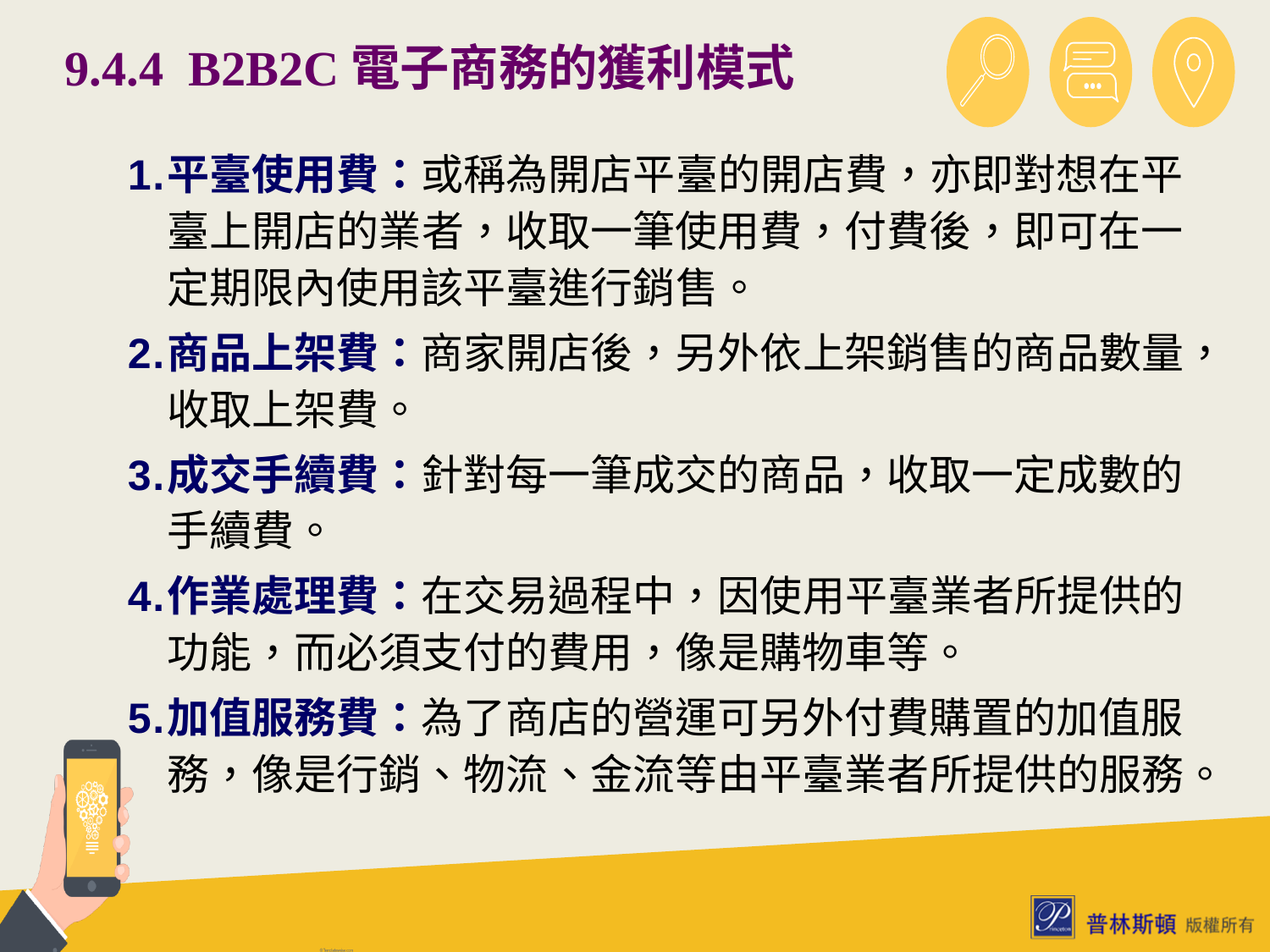

# 9.4.4  B2B2C電子商務的獲利模式
平臺使用費：或稱為開店平臺的開店費，亦即對想在平臺上開店的業者，收取一筆使用費，付費後，即可在一定期限內使用該平臺進行銷售。
商品上架費：商家開店後，另外依上架銷售的商品數量，收取上架費。
成交手續費：針對每一筆成交的商品，收取一定成數的手續費。
作業處理費：在交易過程中，因使用平臺業者所提供的功能，而必須支付的費用，像是購物車等。
加值服務費：為了商店的營運可另外付費購置的加值服務，像是行銷、物流、金流等由平臺業者所提供的服務。